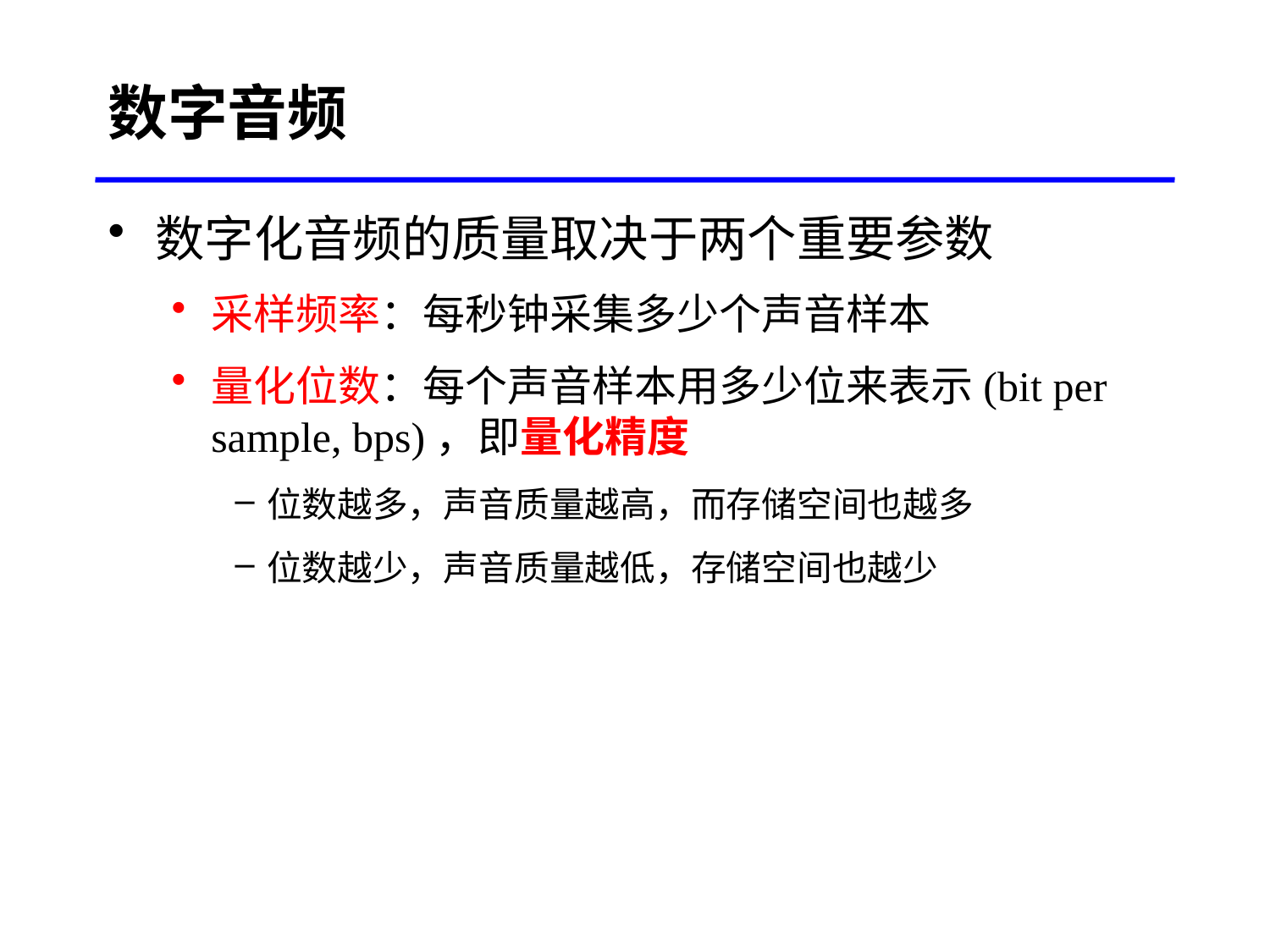

数字音频
数字化音频的质量取决于两个重要参数
采样频率：每秒钟采集多少个声音样本
量化位数：每个声音样本用多少位来表示(bit per sample, bps)，即量化精度
位数越多，声音质量越高，而存储空间也越多
位数越少，声音质量越低，存储空间也越少